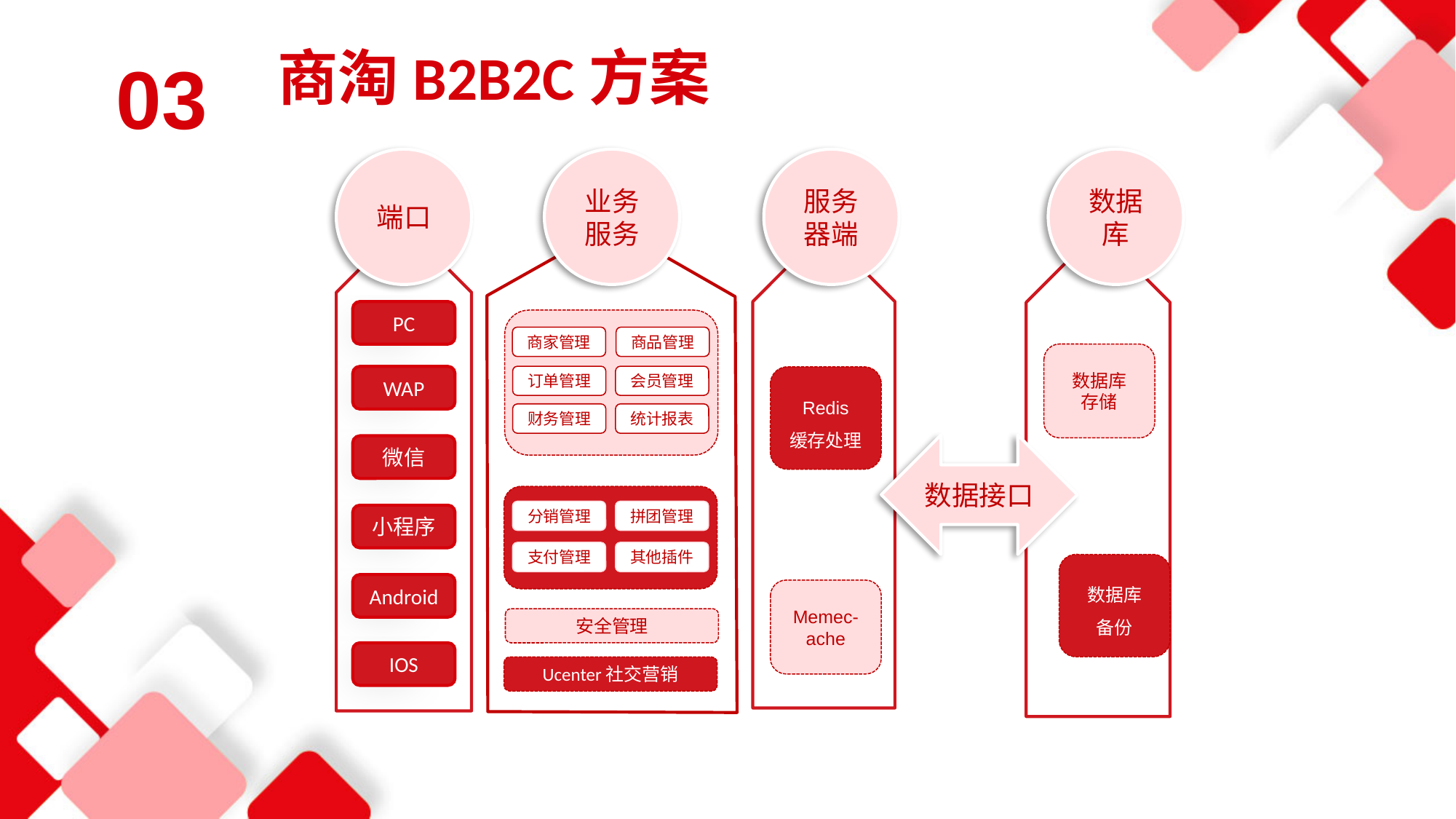

03
商淘B2B2C方案

端口
业务服务
服务器端
数据库
PC
WAP

微信
小程序
Android
IOS

商家管理
商品管理
订单管理
会员管理
财务管理
统计报表
数据库
存储
Redis
缓存处理

数据接口

分销管理
拼团管理
支付管理
其他插件
数据库
备份
Memec-ache
安全管理
Ucenter社交营销